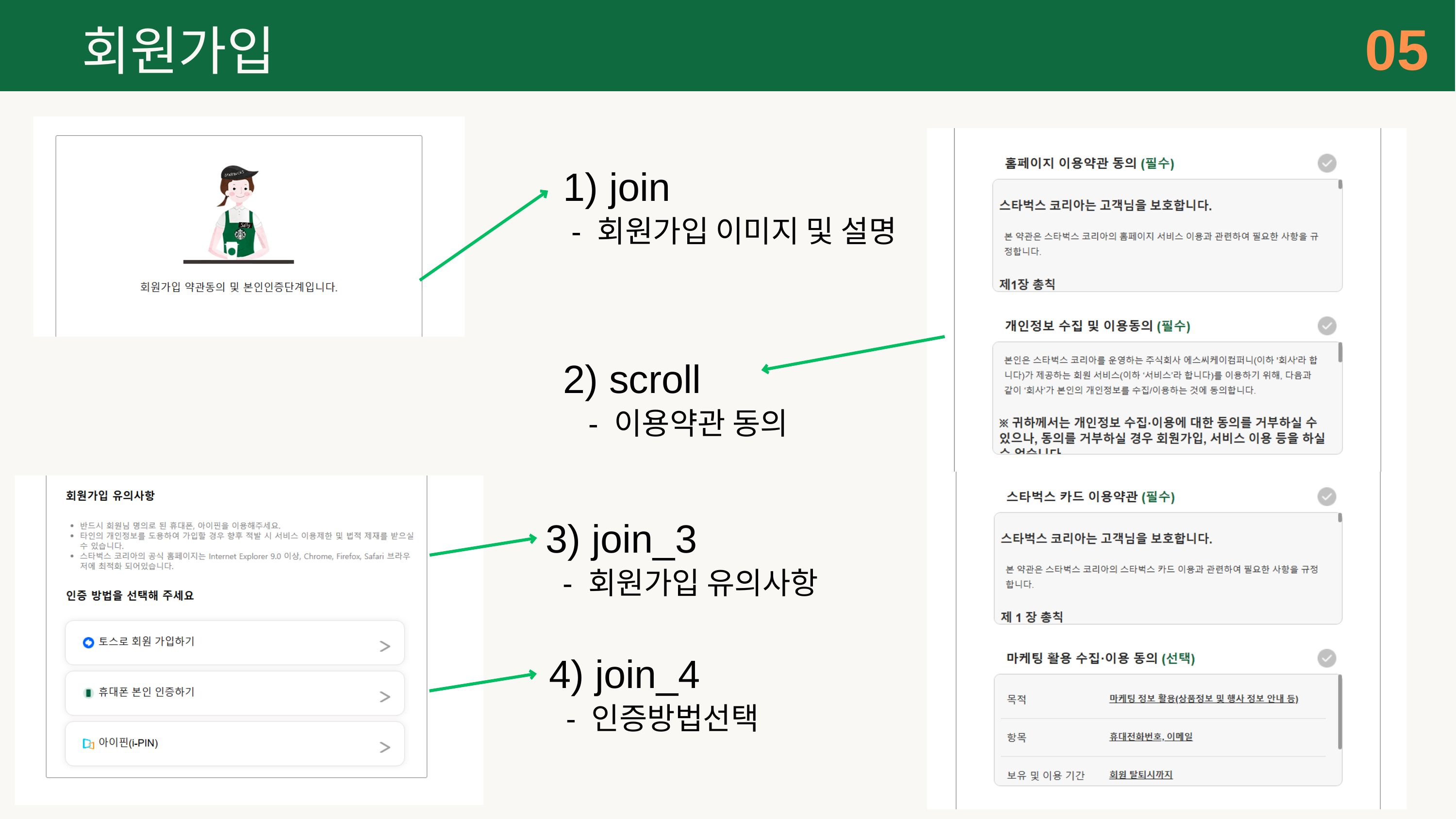

05
회원가입

1) join
 - 회원가입 이미지 및 설명

2) scroll
   - 이용약관 동의

3) join_3
  - 회원가입 유의사항

4) join_4
  - 인증방법선택